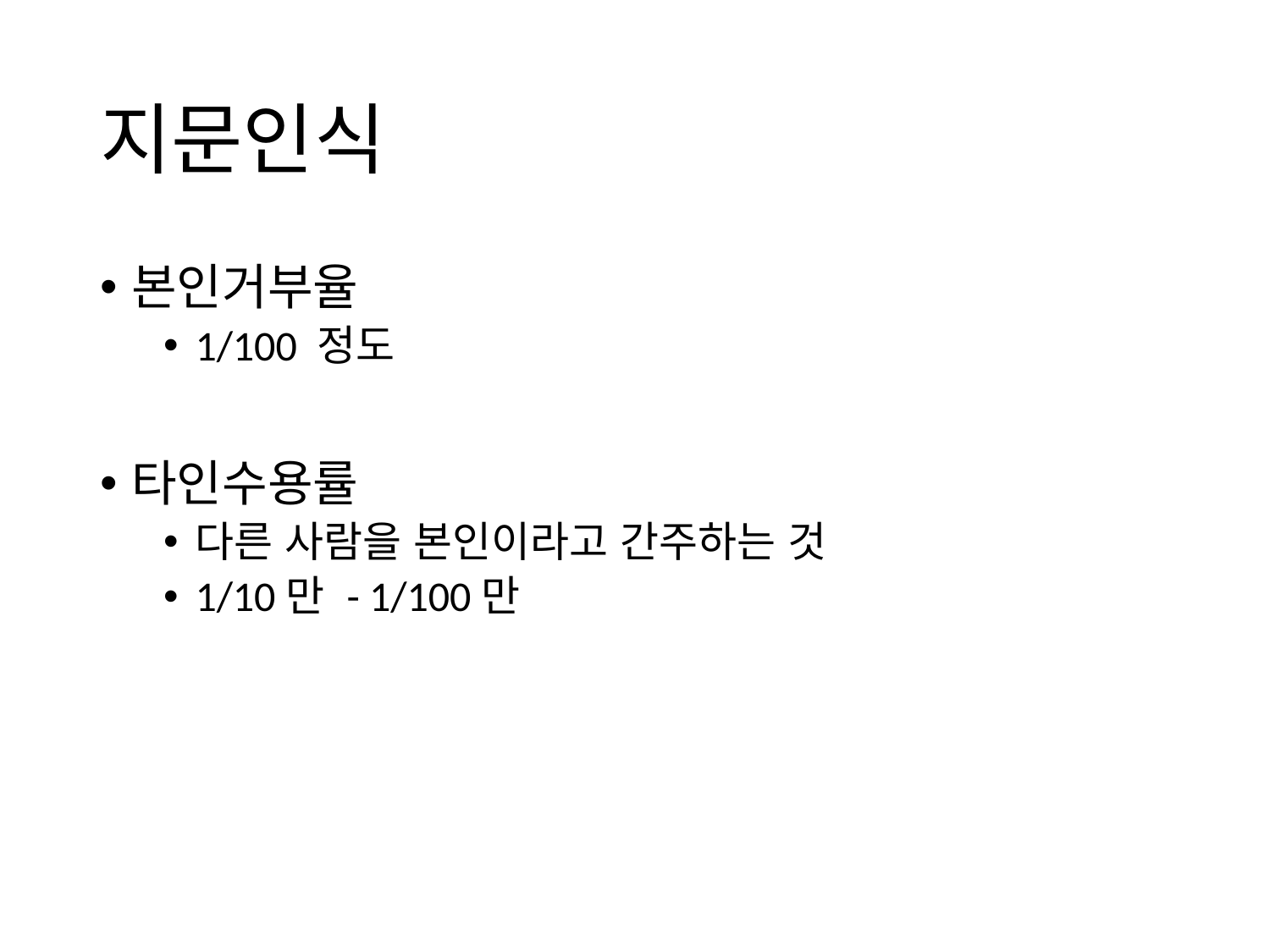

# 지문인식
본인거부율
1/100 정도

타인수용률
다른 사람을 본인이라고 간주하는 것
1/10만 - 1/100만